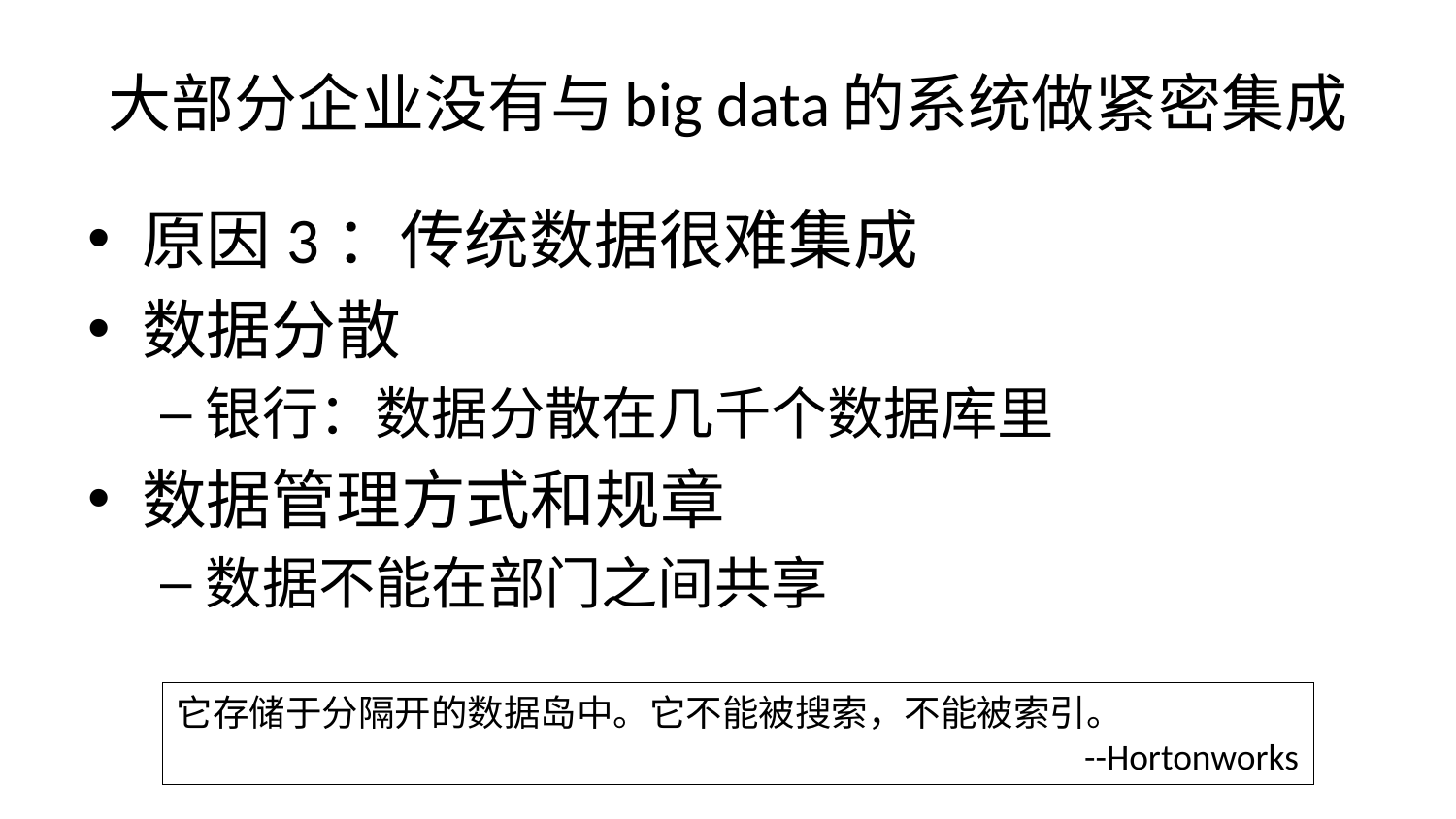

# 大部分企业没有与big data的系统做紧密集成
原因3：传统数据很难集成
数据分散
银行：数据分散在几千个数据库里
数据管理方式和规章
数据不能在部门之间共享
它存储于分隔开的数据岛中。它不能被搜索，不能被索引。
--Hortonworks